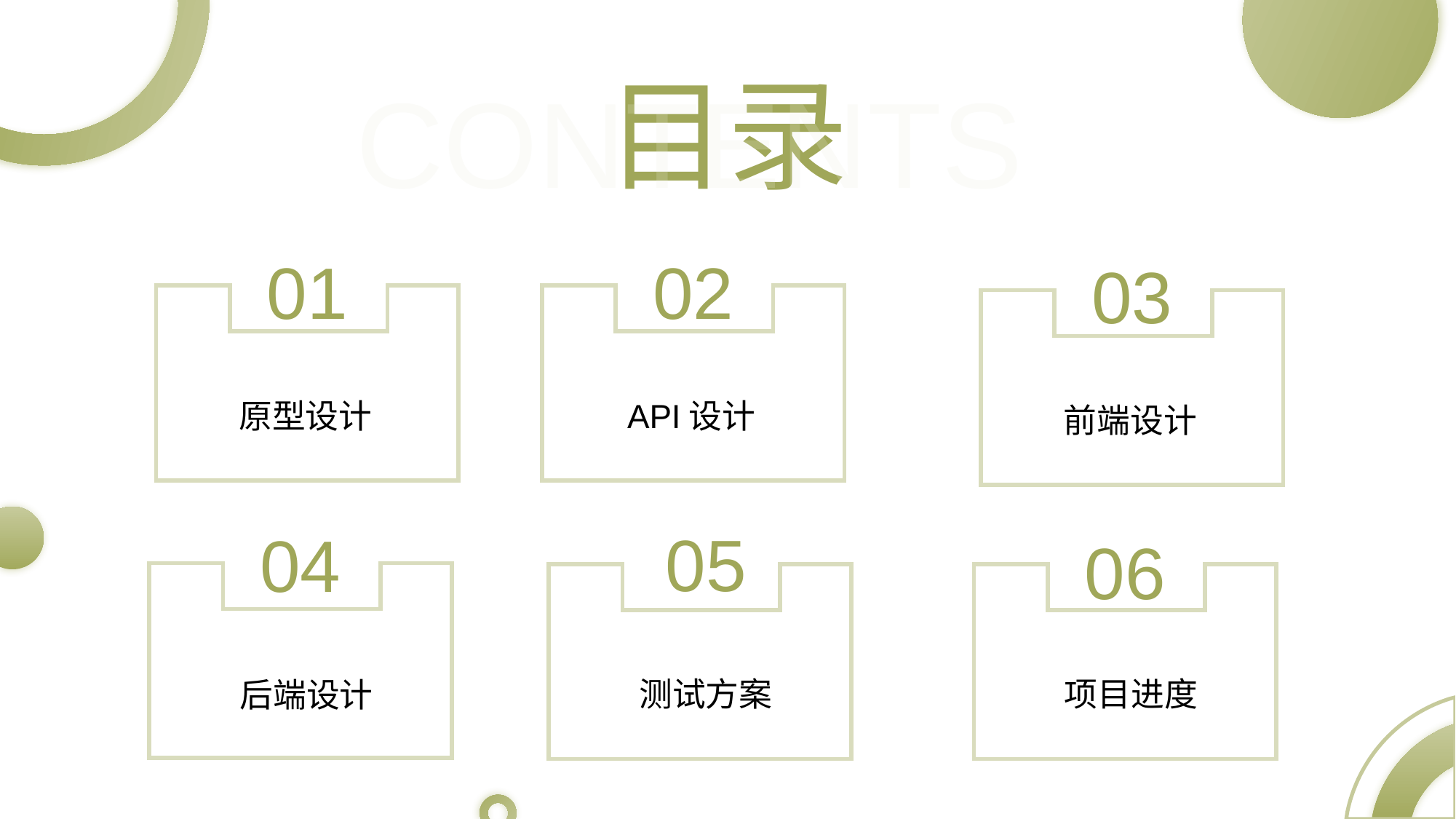

目录
CONTENTS
01
02
03

原型设计
API设计
前端设计

05
04
06

测试方案
项目进度
后端设计